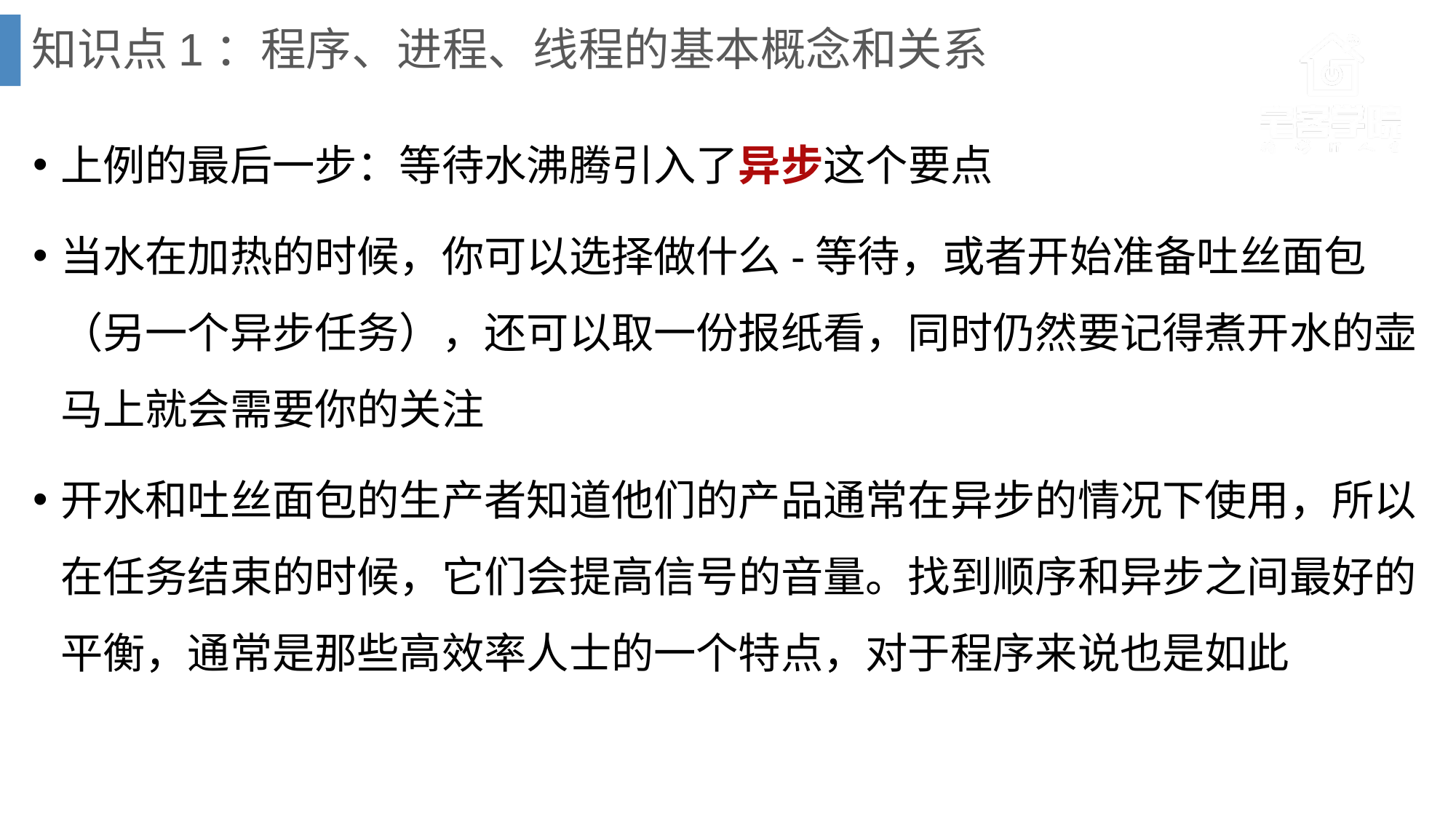

# 知识点1：程序、进程、线程的基本概念和关系
上例的最后一步：等待水沸腾引入了异步这个要点
当水在加热的时候，你可以选择做什么-等待，或者开始准备吐丝面包（另一个异步任务），还可以取一份报纸看，同时仍然要记得煮开水的壶马上就会需要你的关注
开水和吐丝面包的生产者知道他们的产品通常在异步的情况下使用，所以在任务结束的时候，它们会提高信号的音量。找到顺序和异步之间最好的平衡，通常是那些高效率人士的一个特点，对于程序来说也是如此